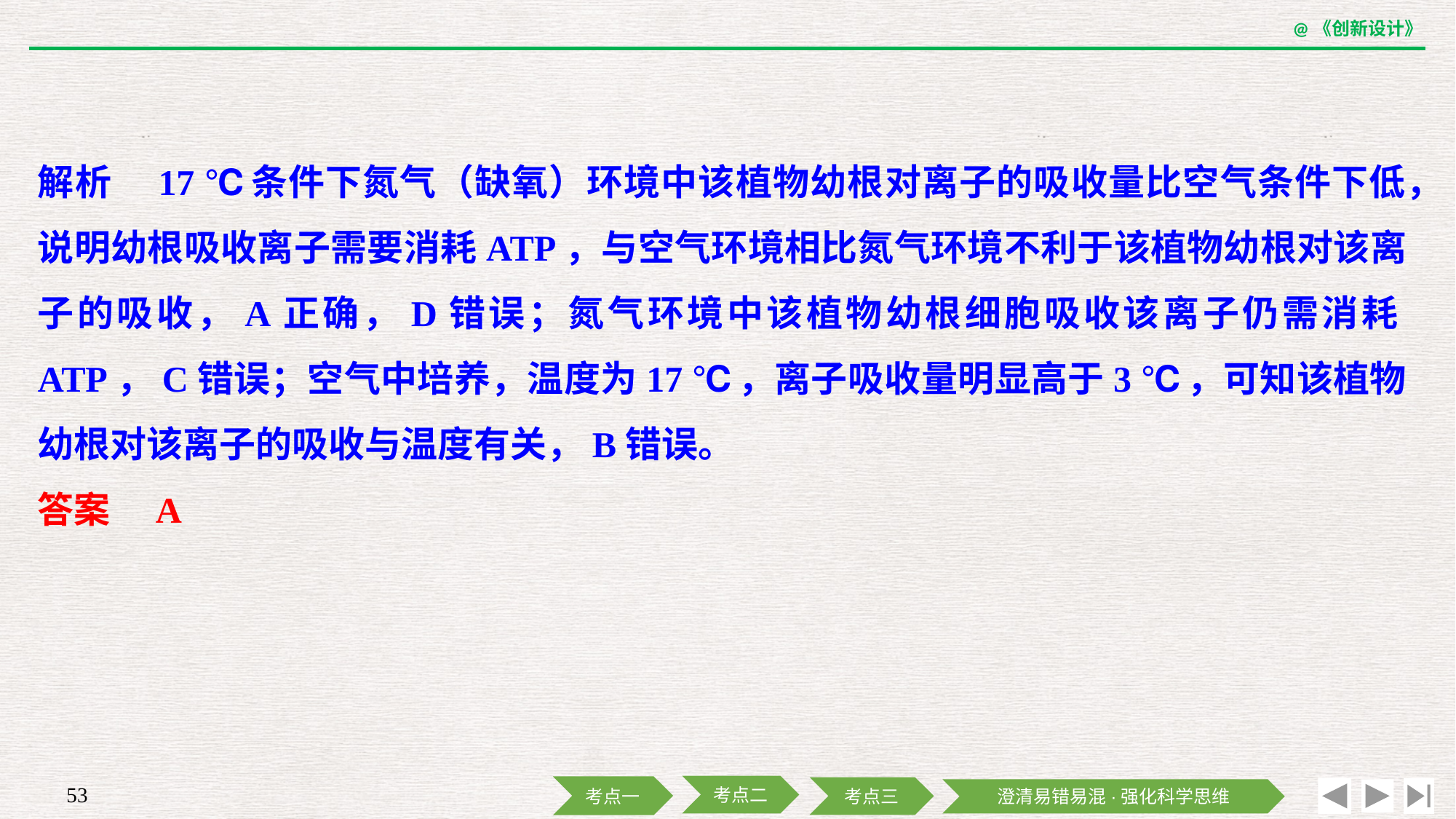

解析　17 ℃条件下氮气（缺氧）环境中该植物幼根对离子的吸收量比空气条件下低，说明幼根吸收离子需要消耗ATP，与空气环境相比氮气环境不利于该植物幼根对该离子的吸收，A正确，D错误；氮气环境中该植物幼根细胞吸收该离子仍需消耗ATP，C错误；空气中培养，温度为17 ℃，离子吸收量明显高于3 ℃，可知该植物幼根对该离子的吸收与温度有关，B错误。
答案　A